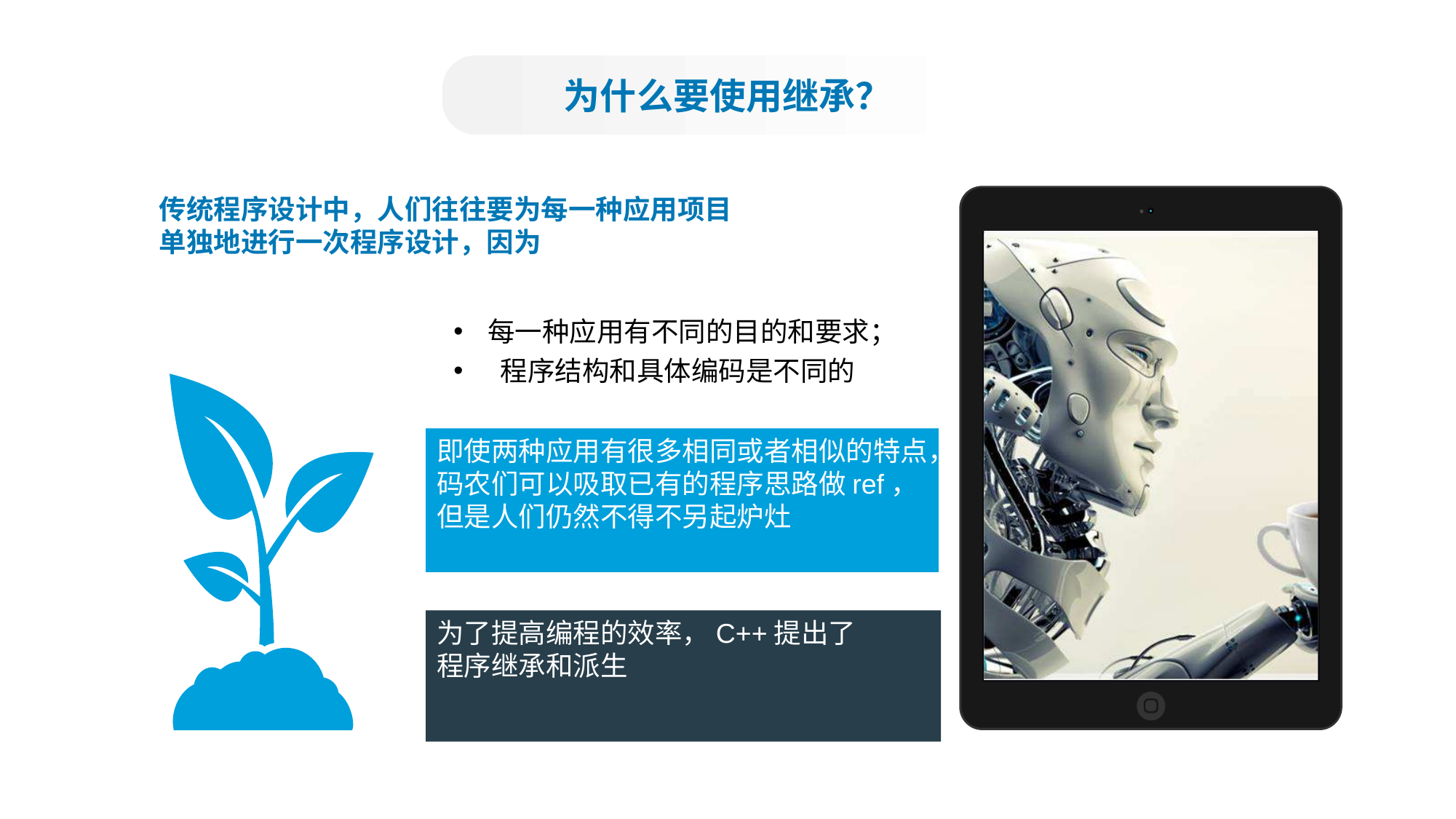

为什么要使用继承？

传统程序设计中，人们往往要为每一种应用项目
单独地进行一次程序设计，因为

每一种应用有不同的目的和要求；
 程序结构和具体编码是不同的

即使两种应用有很多相同或者相似的特点，
码农们可以吸取已有的程序思路做ref，
但是人们仍然不得不另起炉灶
为了提高编程的效率，C++提出了
程序继承和派生